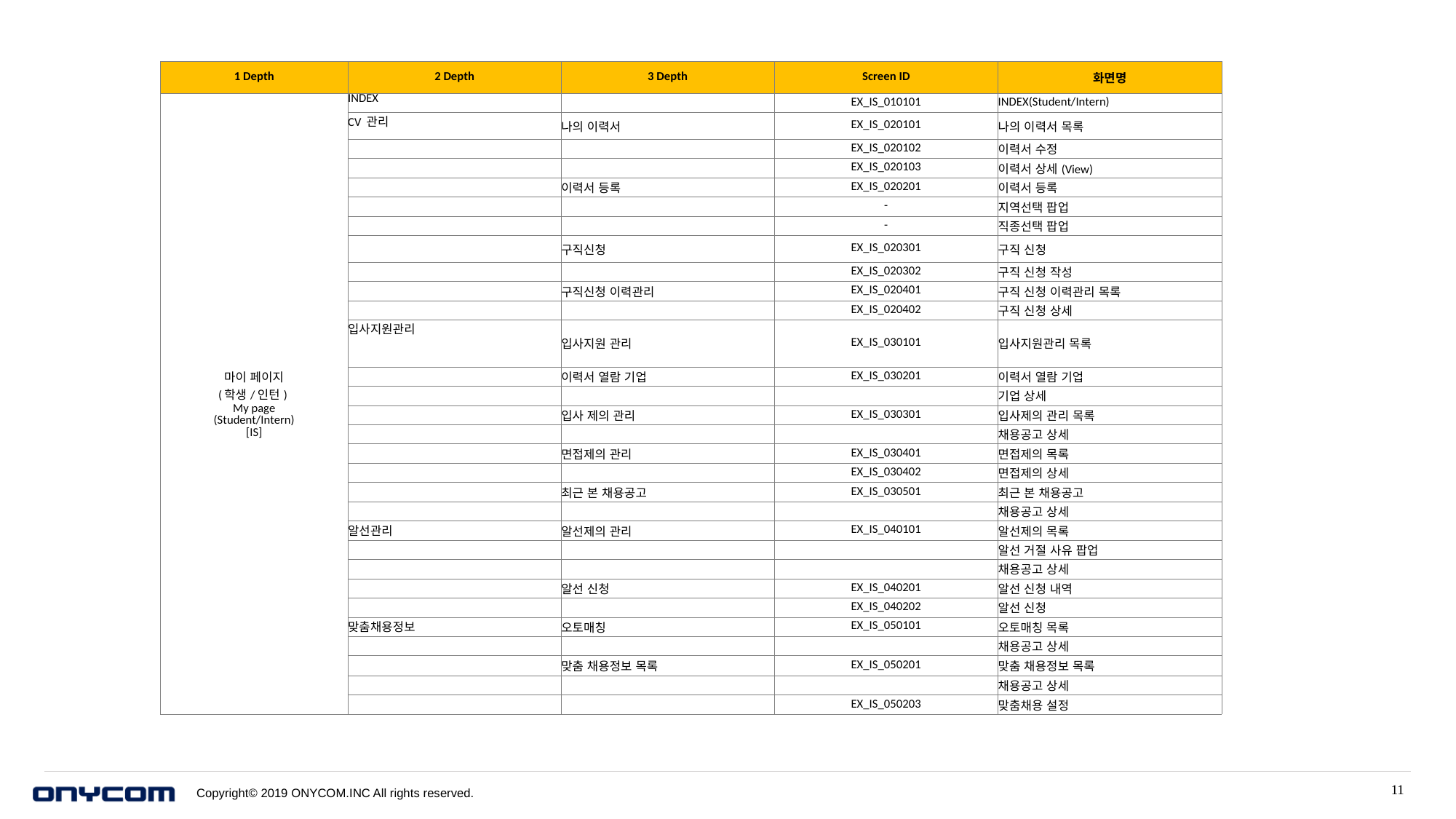

| 1 Depth | 2 Depth | 3 Depth | Screen ID | 화면명 |
| --- | --- | --- | --- | --- |
| 마이 페이지 (학생/인턴) My page (Student/Intern) [IS] | INDEX |  | EX\_IS\_010101 | INDEX(Student/Intern) |
|  | CV 관리 | 나의 이력서 | EX\_IS\_020101 | 나의 이력서 목록 |
|  |  |  | EX\_IS\_020102 | 이력서 수정 |
|  |  |  | EX\_IS\_020103 | 이력서 상세(View) |
|  |  | 이력서 등록 | EX\_IS\_020201 | 이력서 등록 |
|  |  |  | - | 지역선택 팝업 |
|  |  |  | - | 직종선택 팝업 |
|  |  | 구직신청 | EX\_IS\_020301 | 구직 신청 |
|  |  |  | EX\_IS\_020302 | 구직 신청 작성 |
|  |  | 구직신청 이력관리 | EX\_IS\_020401 | 구직 신청 이력관리 목록 |
|  |  |  | EX\_IS\_020402 | 구직 신청 상세 |
|  | 입사지원관리 | 입사지원 관리 | EX\_IS\_030101 | 입사지원관리 목록 |
|  |  | 이력서 열람 기업 | EX\_IS\_030201 | 이력서 열람 기업 |
|  |  |  |  | 기업 상세 |
|  |  | 입사 제의 관리 | EX\_IS\_030301 | 입사제의 관리 목록 |
|  |  |  |  | 채용공고 상세 |
|  |  | 면접제의 관리 | EX\_IS\_030401 | 면접제의 목록 |
|  |  |  | EX\_IS\_030402 | 면접제의 상세 |
|  |  | 최근 본 채용공고 | EX\_IS\_030501 | 최근 본 채용공고 |
|  |  |  |  | 채용공고 상세 |
|  | 알선관리 | 알선제의 관리 | EX\_IS\_040101 | 알선제의 목록 |
|  |  |  |  | 알선 거절 사유 팝업 |
|  |  |  |  | 채용공고 상세 |
|  |  | 알선 신청 | EX\_IS\_040201 | 알선 신청 내역 |
|  |  |  | EX\_IS\_040202 | 알선 신청 |
|  | 맞춤채용정보 | 오토매칭 | EX\_IS\_050101 | 오토매칭 목록 |
|  |  |  |  | 채용공고 상세 |
|  |  | 맞춤 채용정보 목록 | EX\_IS\_050201 | 맞춤 채용정보 목록 |
|  |  |  |  | 채용공고 상세 |
|  |  |  | EX\_IS\_050203 | 맞춤채용 설정 |
11